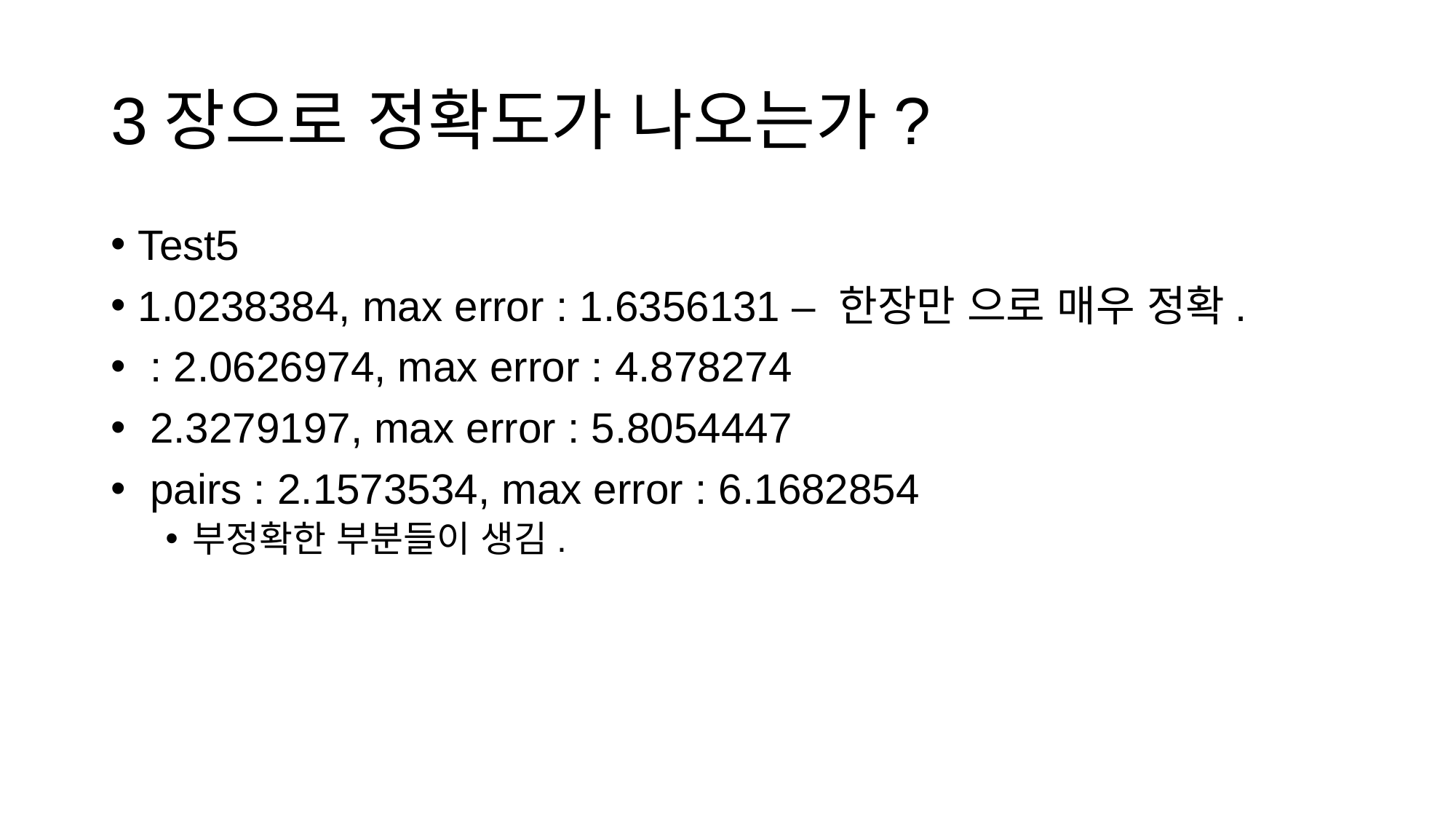

# 3장으로 정확도가 나오는가?
Test5
1.0238384, max error : 1.6356131 – 한장만 으로 매우 정확.
 : 2.0626974, max error : 4.878274
 2.3279197, max error : 5.8054447
 pairs : 2.1573534, max error : 6.1682854
부정확한 부분들이 생김.